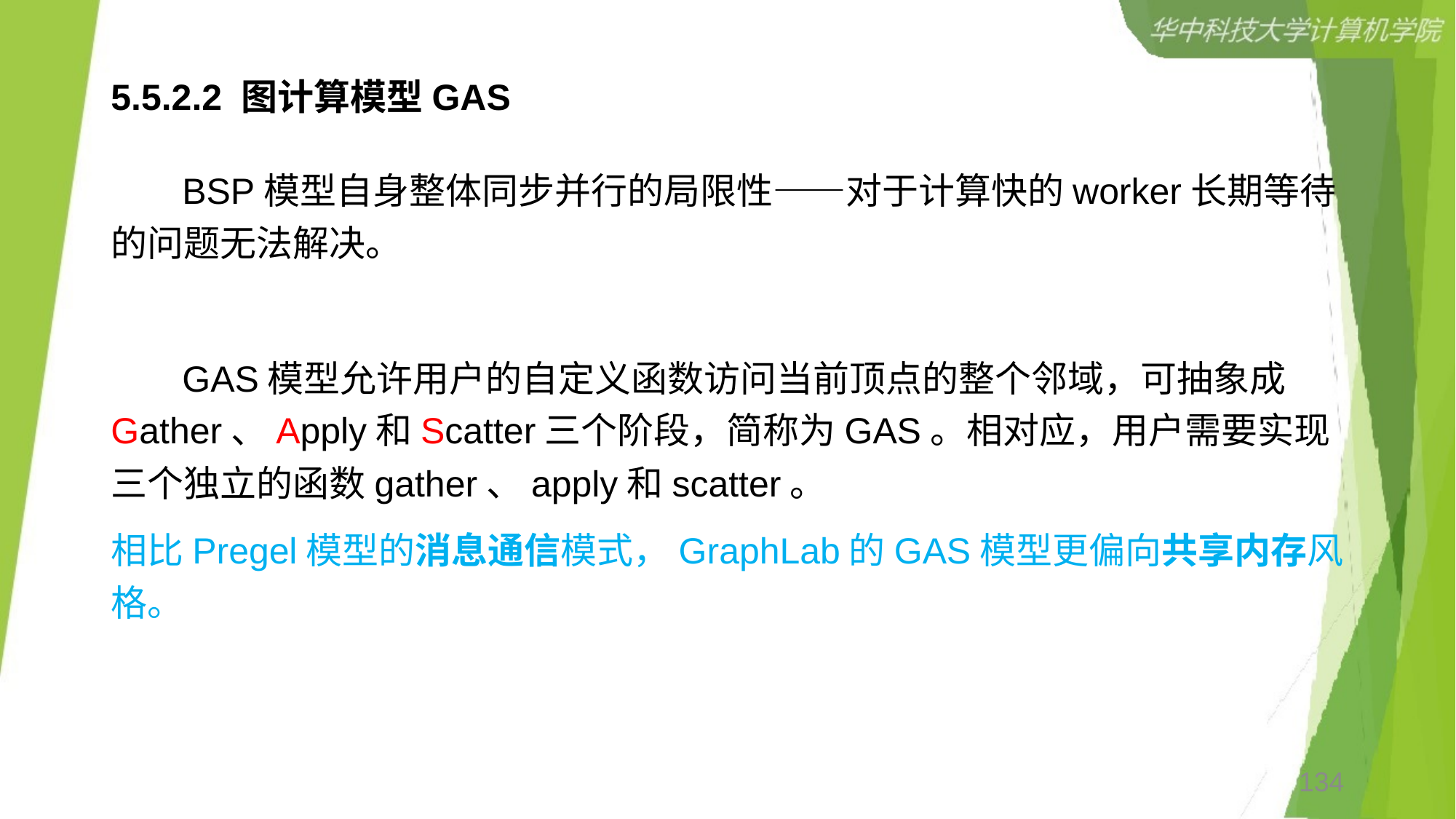

# 5.5.2.2 图计算模型GAS
       BSP模型自身整体同步并行的局限性——对于计算快的worker长期等待的问题无法解决。

       GAS模型允许用户的自定义函数访问当前顶点的整个邻域，可抽象成Gather、Apply和Scatter三个阶段，简称为GAS。相对应，用户需要实现三个独立的函数gather、apply和scatter。
相比Pregel模型的消息通信模式，GraphLab的GAS模型更偏向共享内存风格。

134